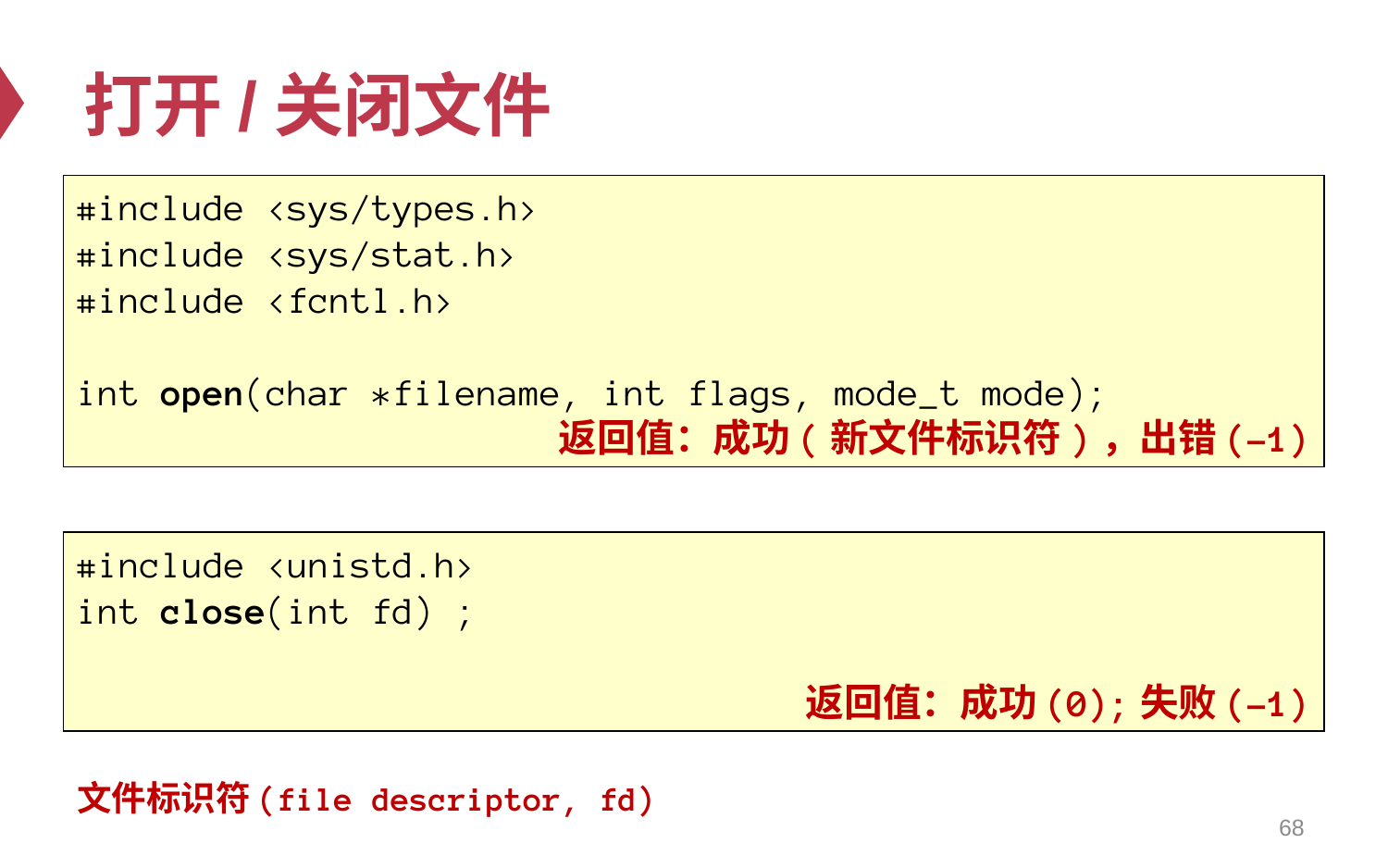

# 打开/关闭文件
#include <sys/types.h>
#include <sys/stat.h>
#include <fcntl.h>

int open(char *filename, int flags, mode_t mode);
返回值：成功(新文件标识符)，出错(-1)
#include <unistd.h>
int close(int fd) ;

返回值：成功(0);失败(-1)
文件标识符(file descriptor, fd)

68